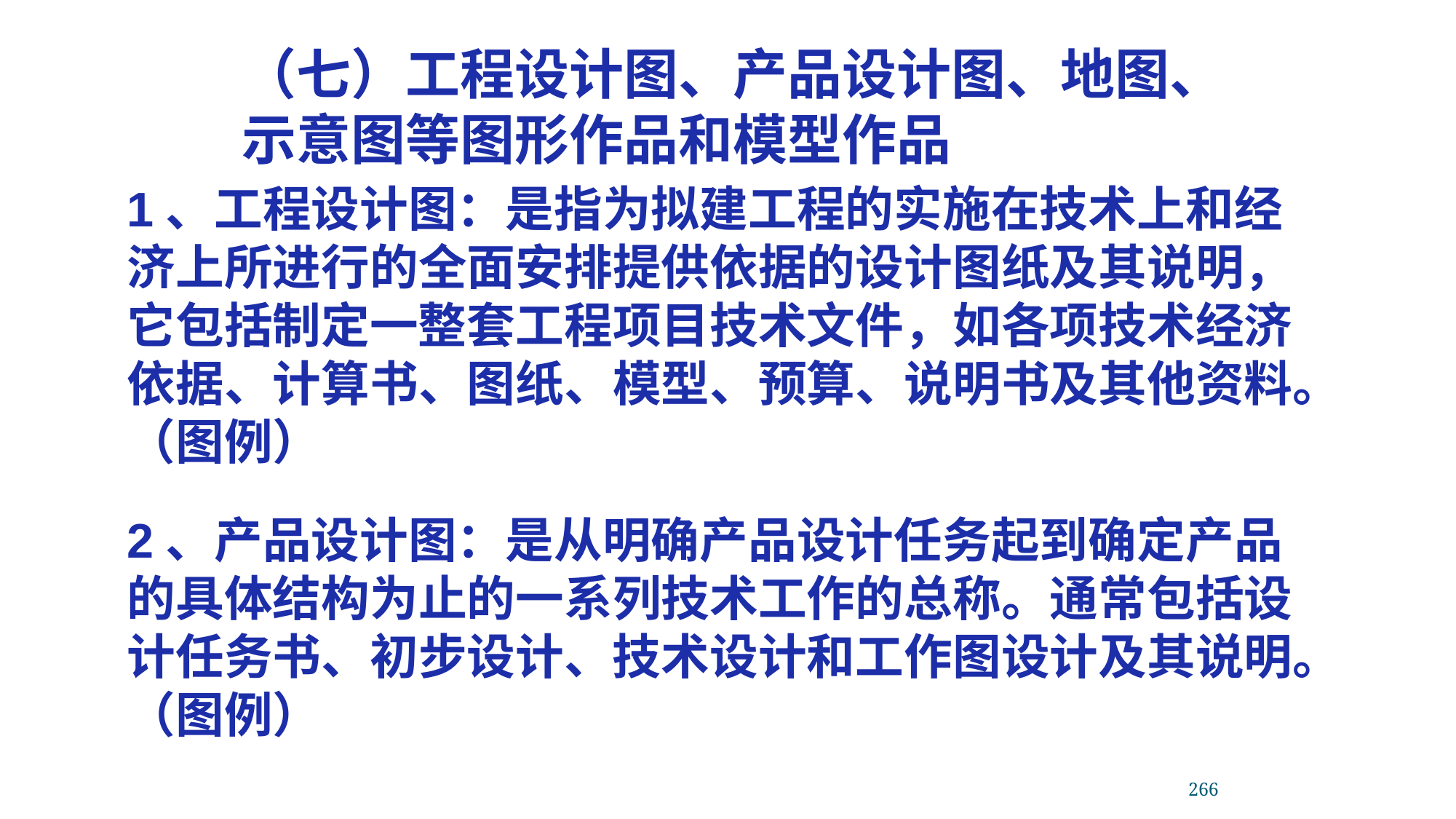

（七）工程设计图、产品设计图、地图、示意图等图形作品和模型作品
1、工程设计图：是指为拟建工程的实施在技术上和经济上所进行的全面安排提供依据的设计图纸及其说明，它包括制定一整套工程项目技术文件，如各项技术经济依据、计算书、图纸、模型、预算、说明书及其他资料。（图例）
2、产品设计图：是从明确产品设计任务起到确定产品的具体结构为止的一系列技术工作的总称。通常包括设计任务书、初步设计、技术设计和工作图设计及其说明。（图例）
266